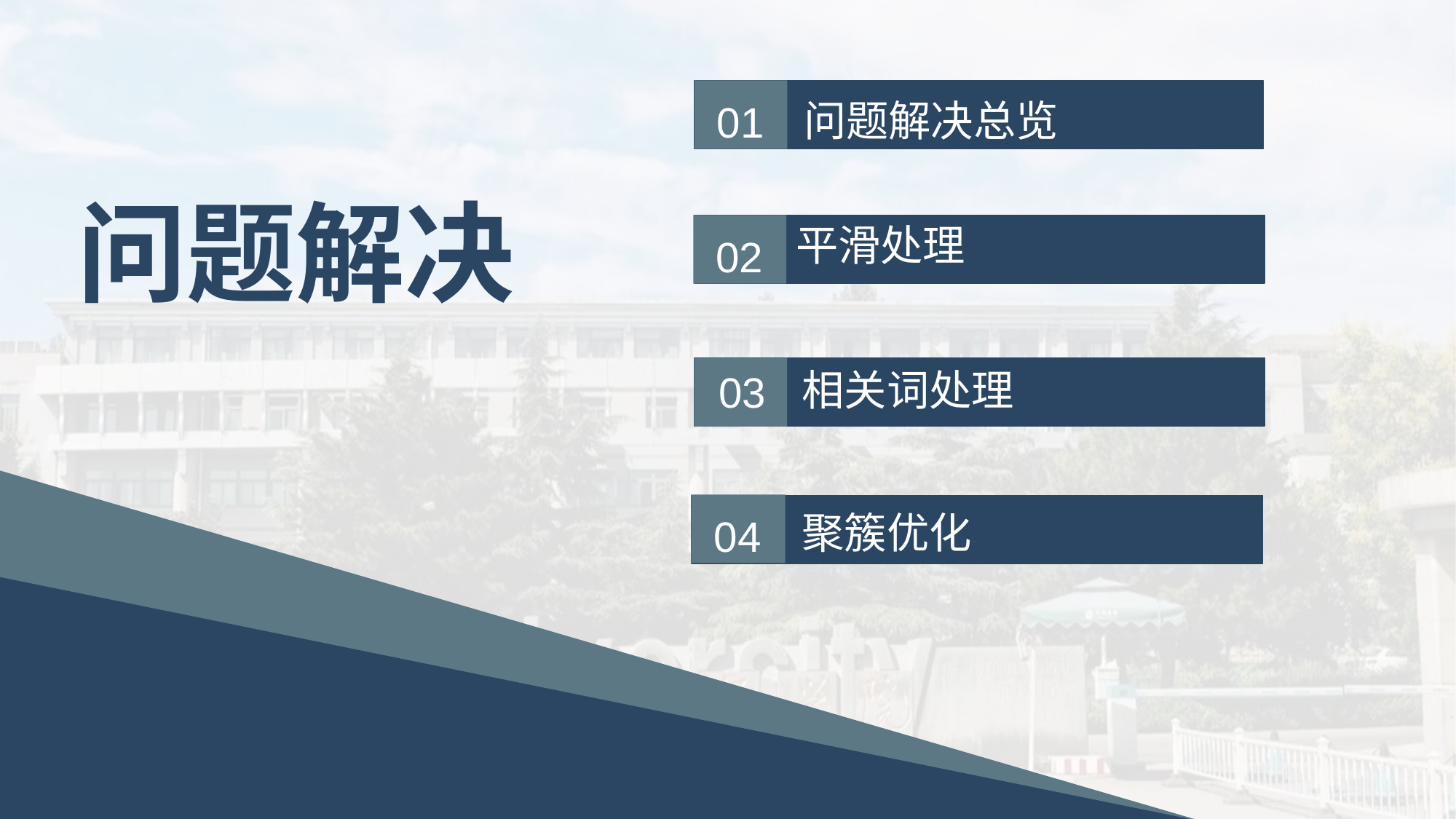

01

问题解决总览

问题解决
平滑处理

02

03

相关词处理

04

聚簇优化